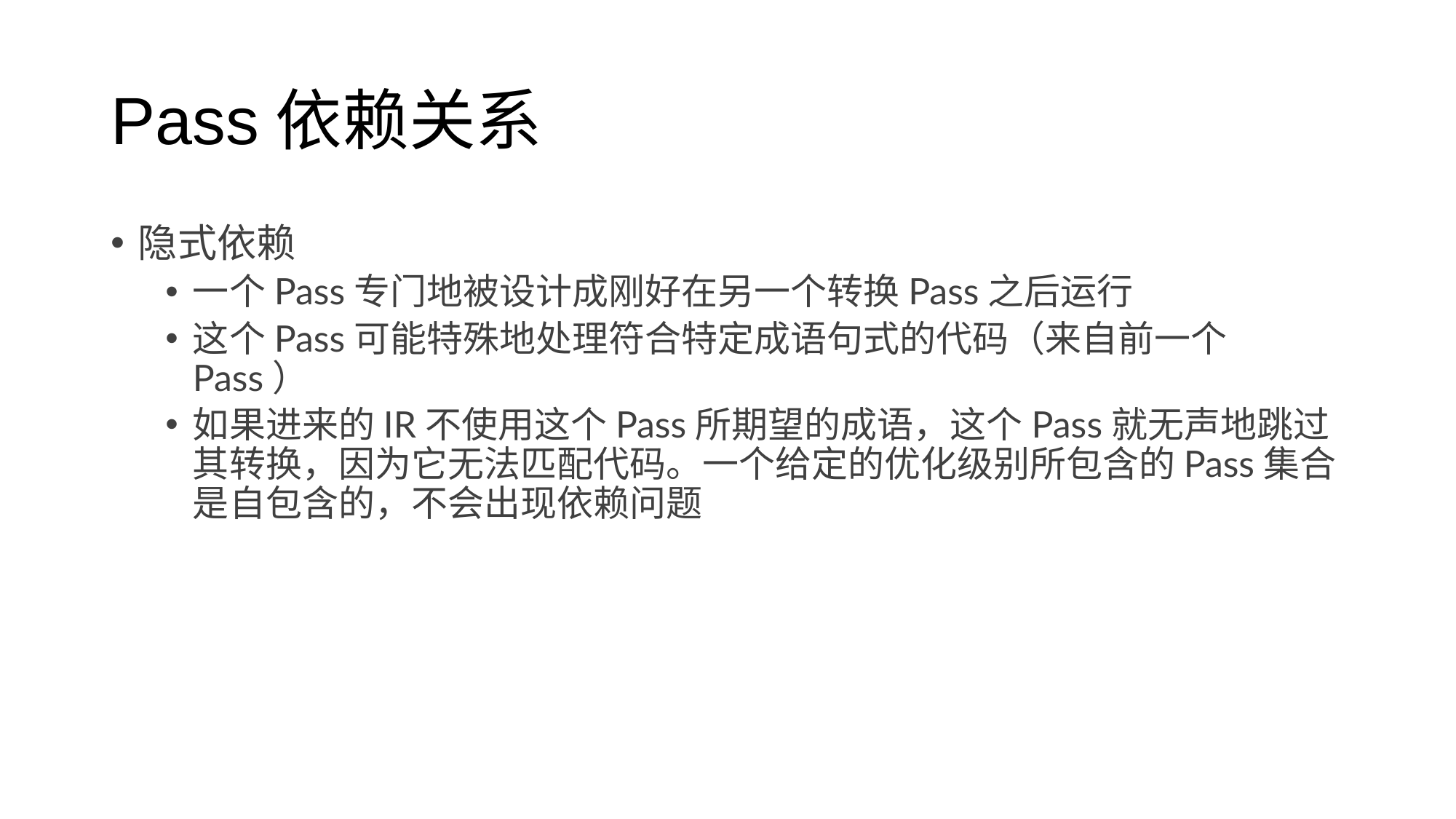

# Pass依赖关系
隐式依赖
一个Pass专门地被设计成刚好在另一个转换Pass之后运行
这个Pass可能特殊地处理符合特定成语句式的代码（来自前一个Pass）
如果进来的IR不使用这个Pass所期望的成语，这个Pass就无声地跳过其转换，因为它无法匹配代码。一个给定的优化级别所包含的Pass集合是自包含的，不会出现依赖问题